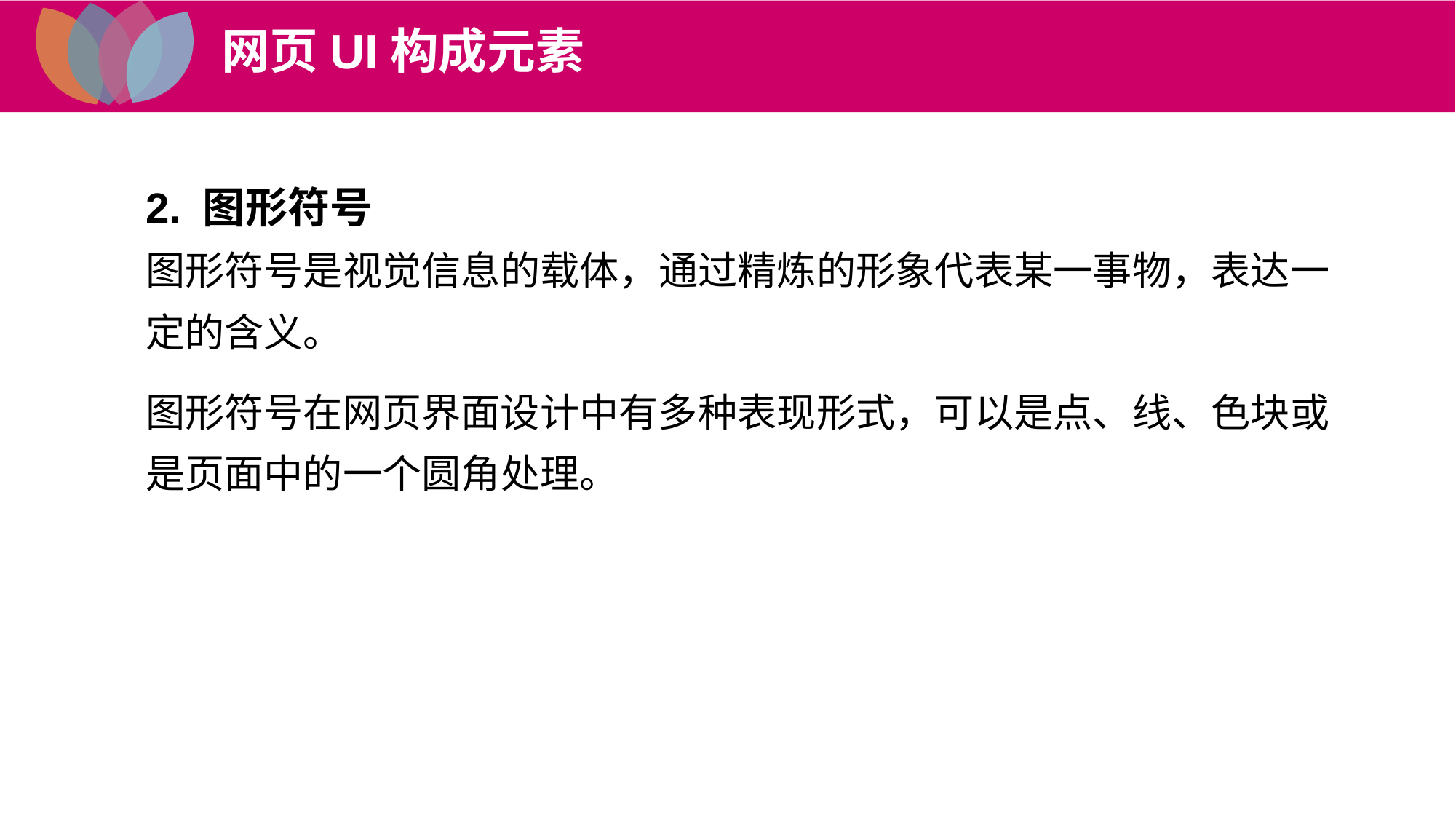

网页UI构成元素
2. 图形符号
图形符号是视觉信息的载体，通过精炼的形象代表某一事物，表达一定的含义。
图形符号在网页界面设计中有多种表现形式，可以是点、线、色块或是页面中的一个圆角处理。